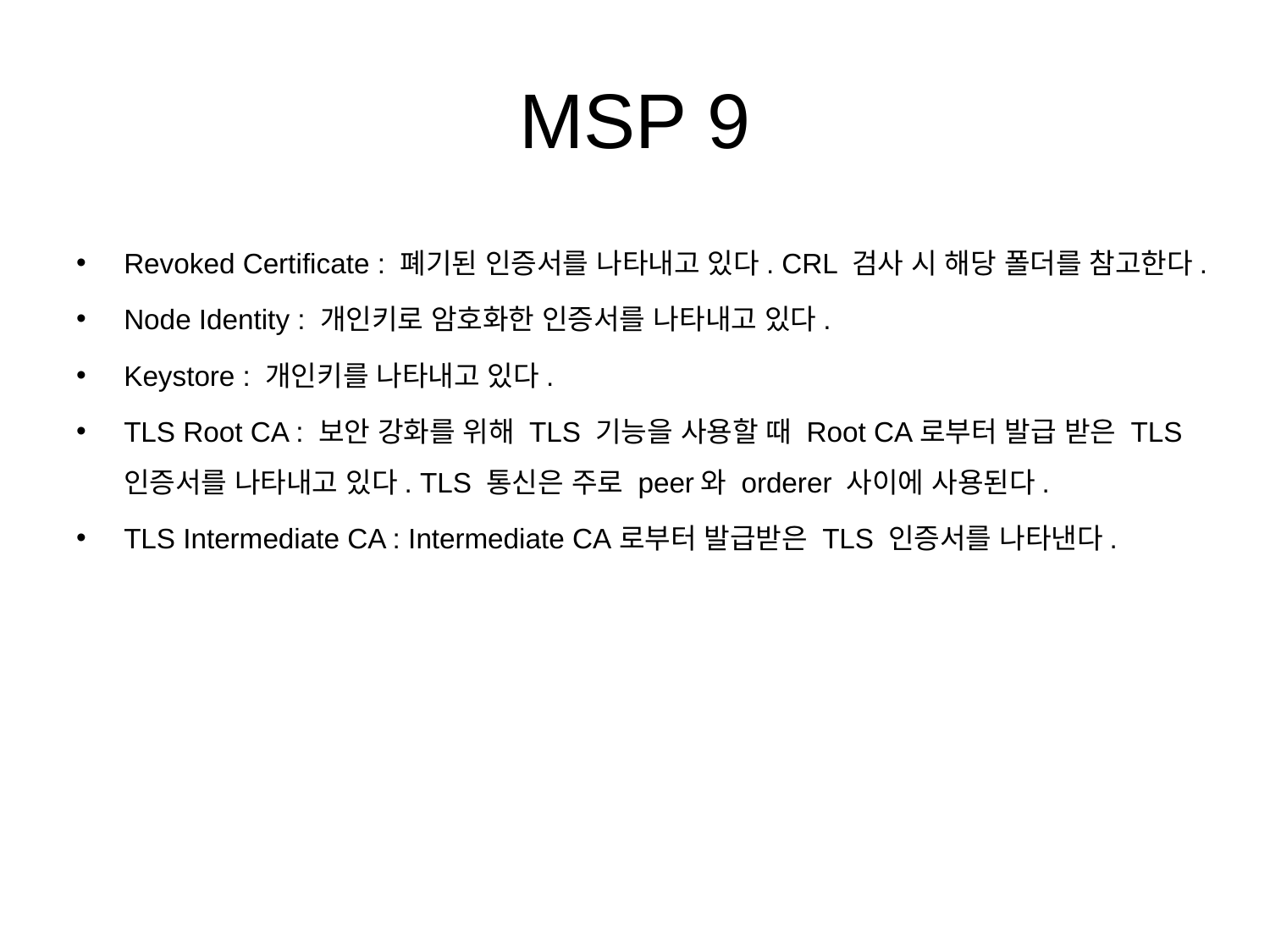

# MSP 9
Revoked Certificate : 폐기된 인증서를 나타내고 있다. CRL 검사 시 해당 폴더를 참고한다.
Node Identity : 개인키로 암호화한 인증서를 나타내고 있다.
Keystore : 개인키를 나타내고 있다.
TLS Root CA : 보안 강화를 위해 TLS 기능을 사용할 때 Root CA로부터 발급 받은 TLS 인증서를 나타내고 있다. TLS 통신은 주로 peer와 orderer 사이에 사용된다.
TLS Intermediate CA : Intermediate CA로부터 발급받은 TLS 인증서를 나타낸다.